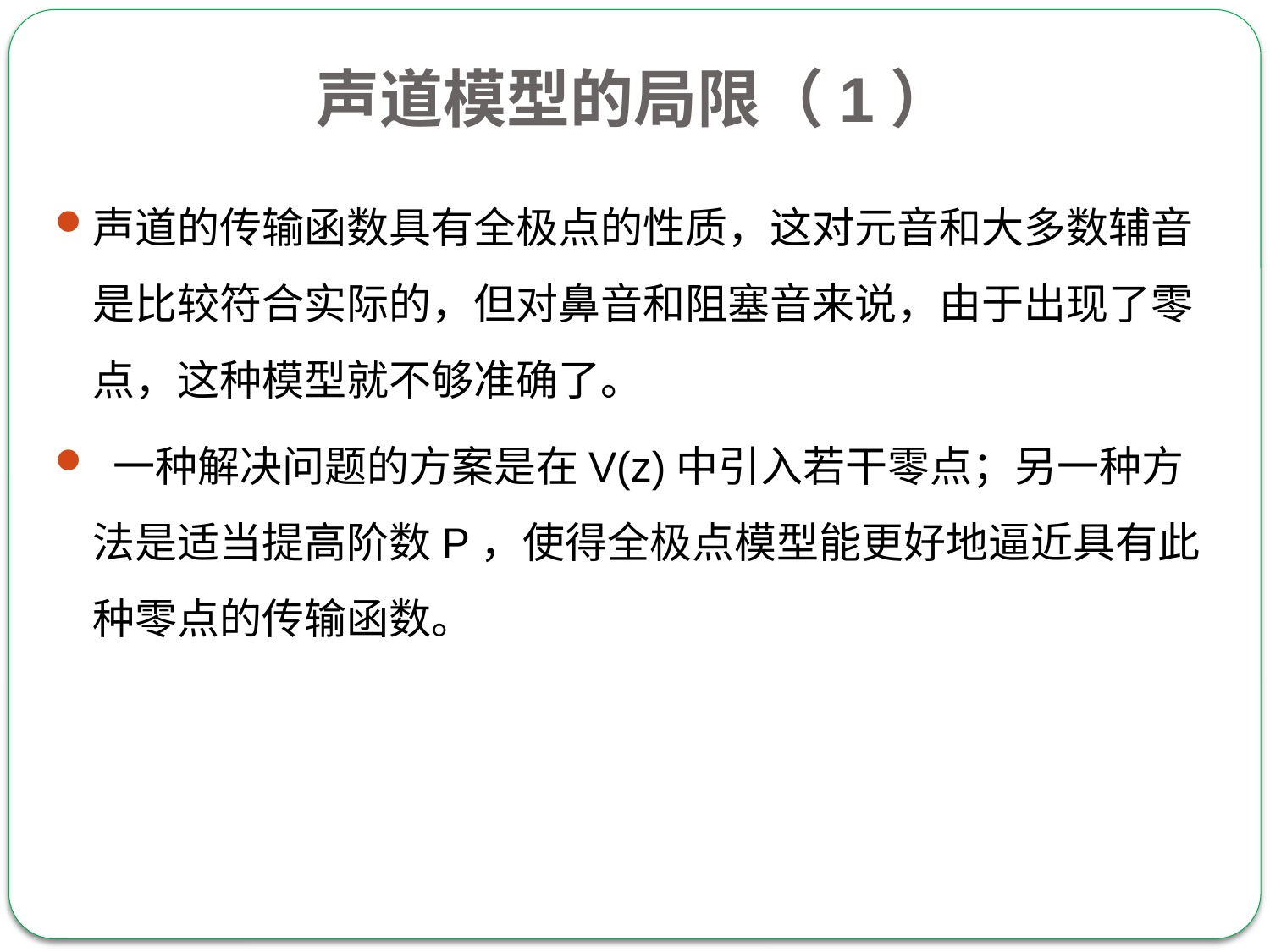

# 声道模型的局限（1）
声道的传输函数具有全极点的性质，这对元音和大多数辅音是比较符合实际的，但对鼻音和阻塞音来说，由于出现了零点，这种模型就不够准确了。
 一种解决问题的方案是在V(z)中引入若干零点；另一种方法是适当提高阶数P，使得全极点模型能更好地逼近具有此种零点的传输函数。